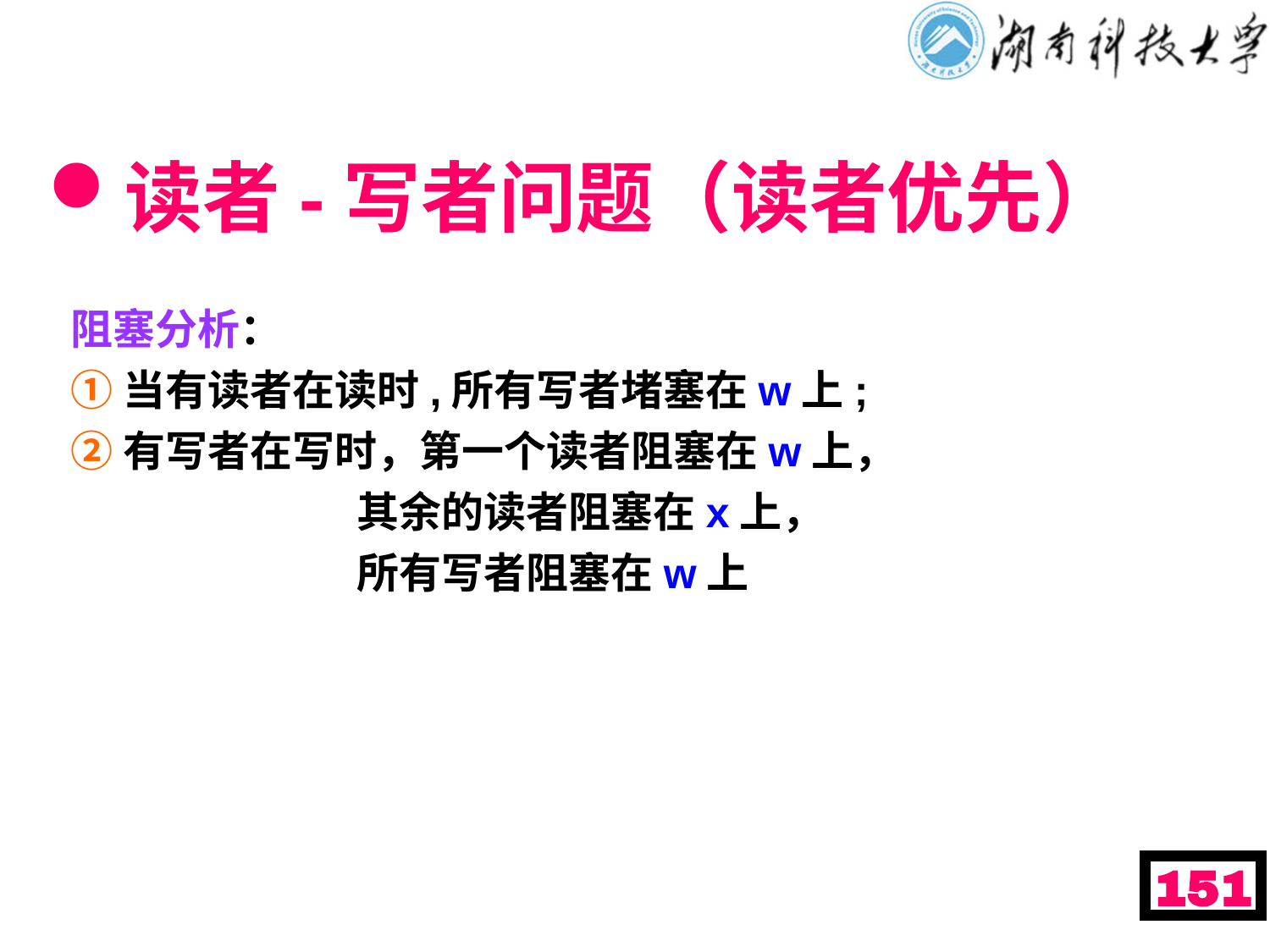

# 读者-写者问题（读者优先）
阻塞分析：
①当有读者在读时,所有写者堵塞在w上;
②有写者在写时，第一个读者阻塞在w上，
                             其余的读者阻塞在x上，
                             所有写者阻塞在w上
151